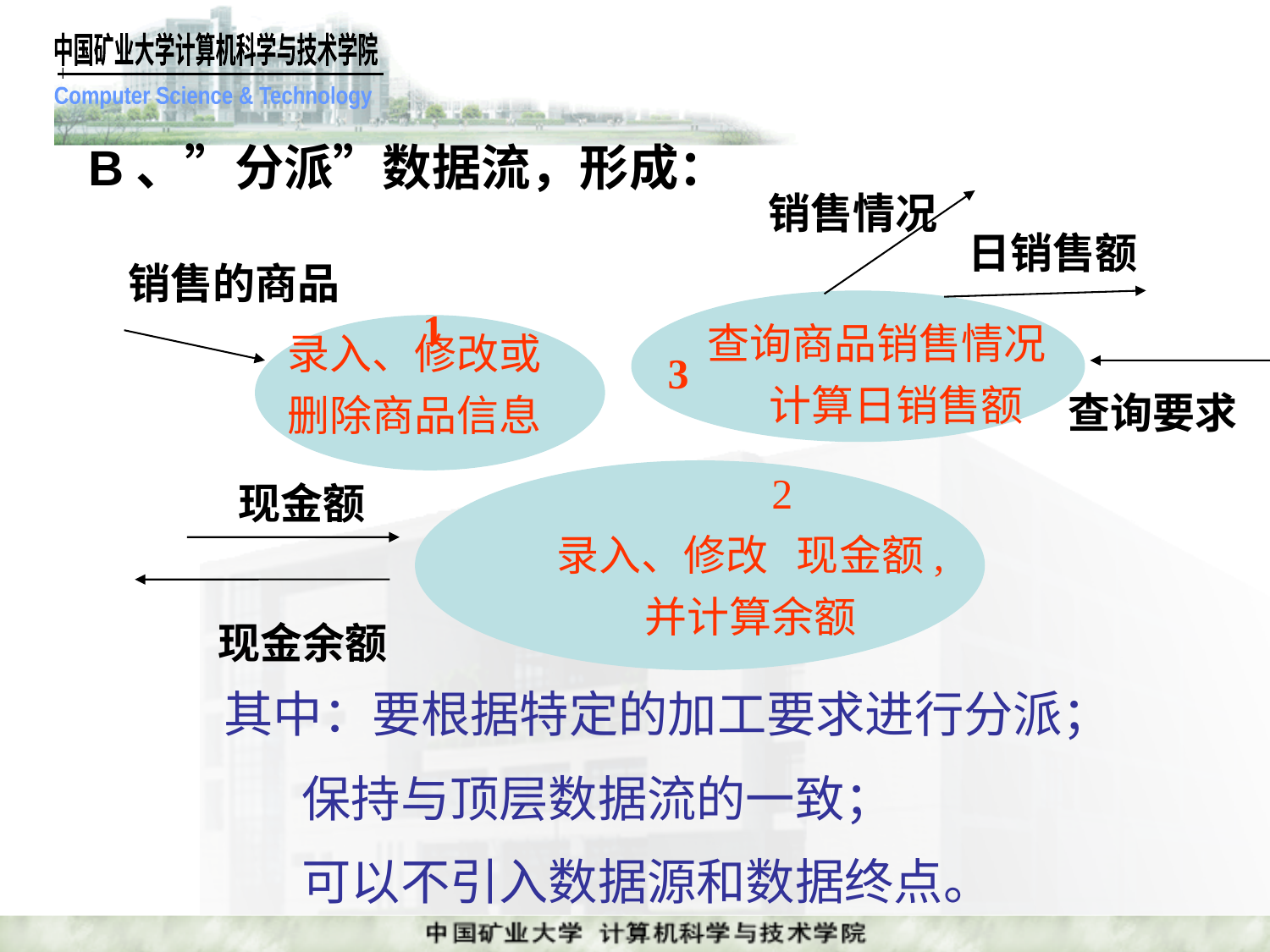

B、”分派”数据流，形成：
销售情况

日销售额
销售的商品

1

查询商品销售情况
   计算日销售额

录入、修改或
删除商品信息
3

查询要求

现金额
      2
录入、修改   现金额,
并计算余额

现金余额
其中：要根据特定的加工要求进行分派；
      保持与顶层数据流的一致；
      可以不引入数据源和数据终点。